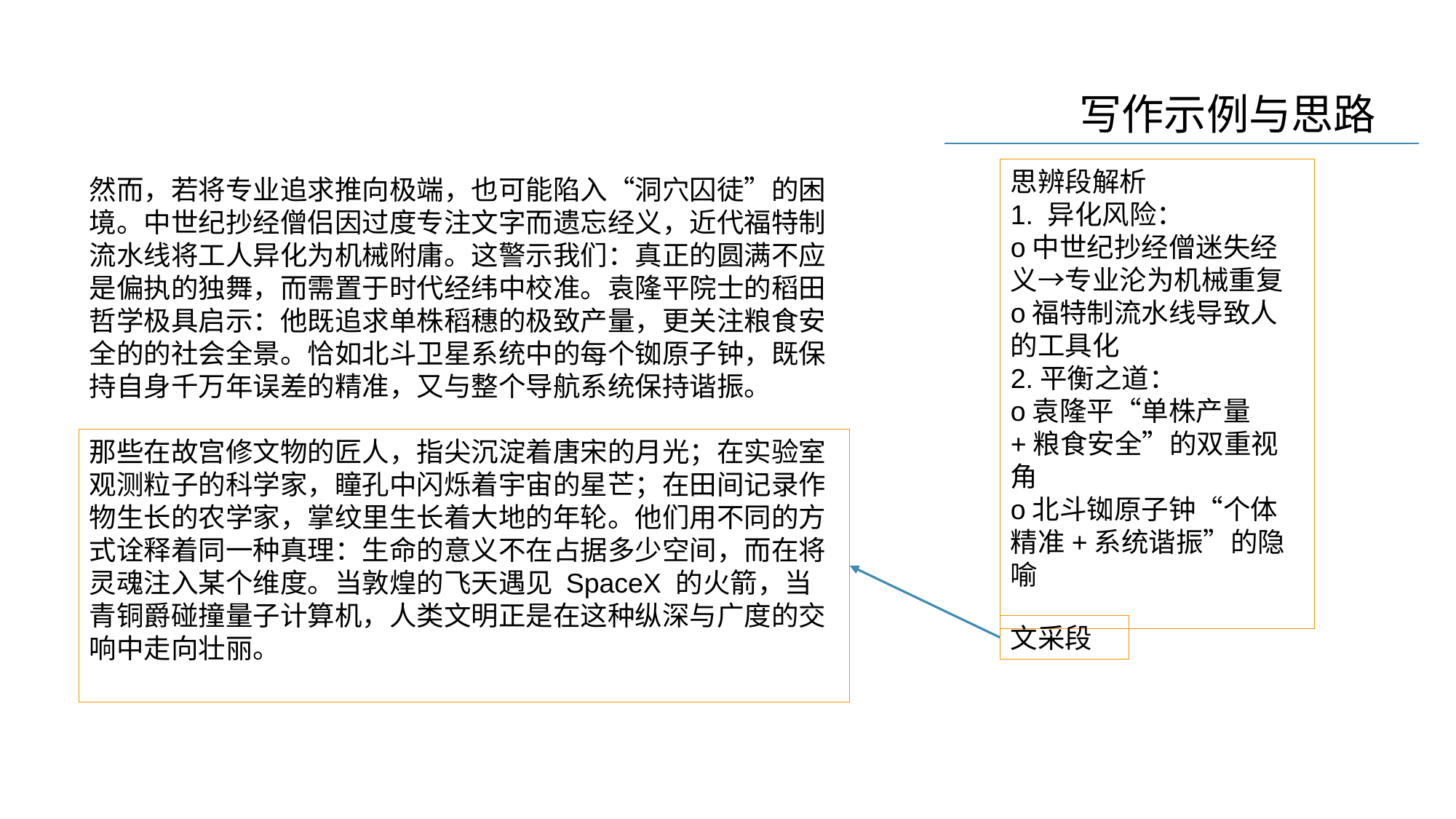

思辨段解析
1. 异化风险：
o中世纪抄经僧迷失经义→专业沦为机械重复
o福特制流水线导致人的工具化
2.平衡之道：
o袁隆平“单株产量+粮食安全”的双重视角
o北斗铷原子钟“个体精准+系统谐振”的隐喻

然而，若将专业追求推向极端，也可能陷入“洞穴囚徒”的困境。中世纪抄经僧侣因过度专注文字而遗忘经义，近代福特制流水线将工人异化为机械附庸。这警示我们：真正的圆满不应是偏执的独舞，而需置于时代经纬中校准。袁隆平院士的稻田哲学极具启示：他既追求单株稻穗的极致产量，更关注粮食安全的的社会全景。恰如北斗卫星系统中的每个铷原子钟，既保持自身千万年误差的精准，又与整个导航系统保持谐振。
那些在故宫修文物的匠人，指尖沉淀着唐宋的月光；在实验室观测粒子的科学家，瞳孔中闪烁着宇宙的星芒；在田间记录作物生长的农学家，掌纹里生长着大地的年轮。他们用不同的方式诠释着同一种真理：生命的意义不在占据多少空间，而在将灵魂注入某个维度。当敦煌的飞天遇见 SpaceX 的火箭，当青铜爵碰撞量子计算机，人类文明正是在这种纵深与广度的交响中走向壮丽。

文采段